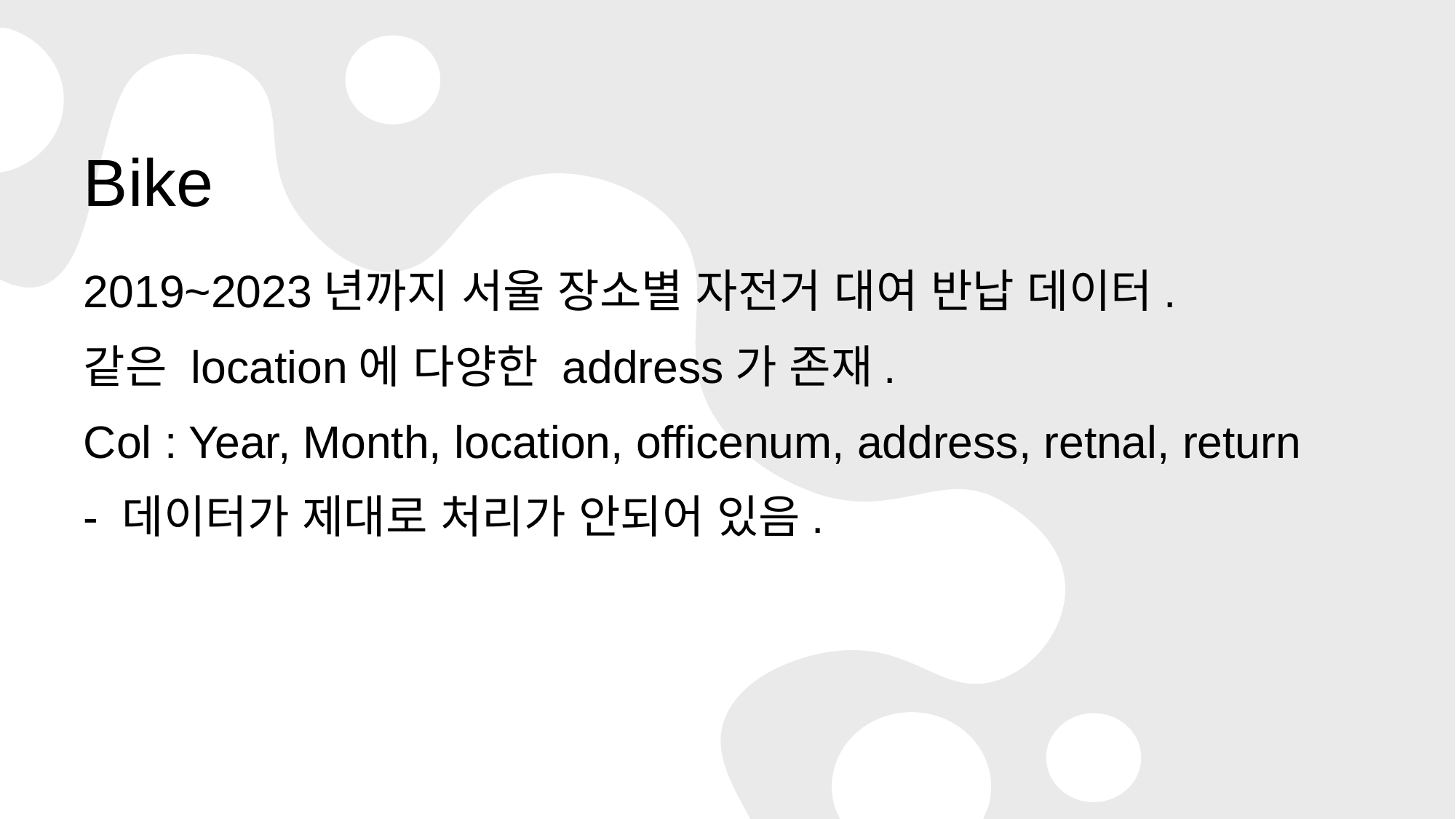

# Bike
2019~2023년까지 서울 장소별 자전거 대여 반납 데이터.
같은 location에 다양한 address가 존재.
Col : Year, Month, location, officenum, address, retnal, return
- 데이터가 제대로 처리가 안되어 있음.